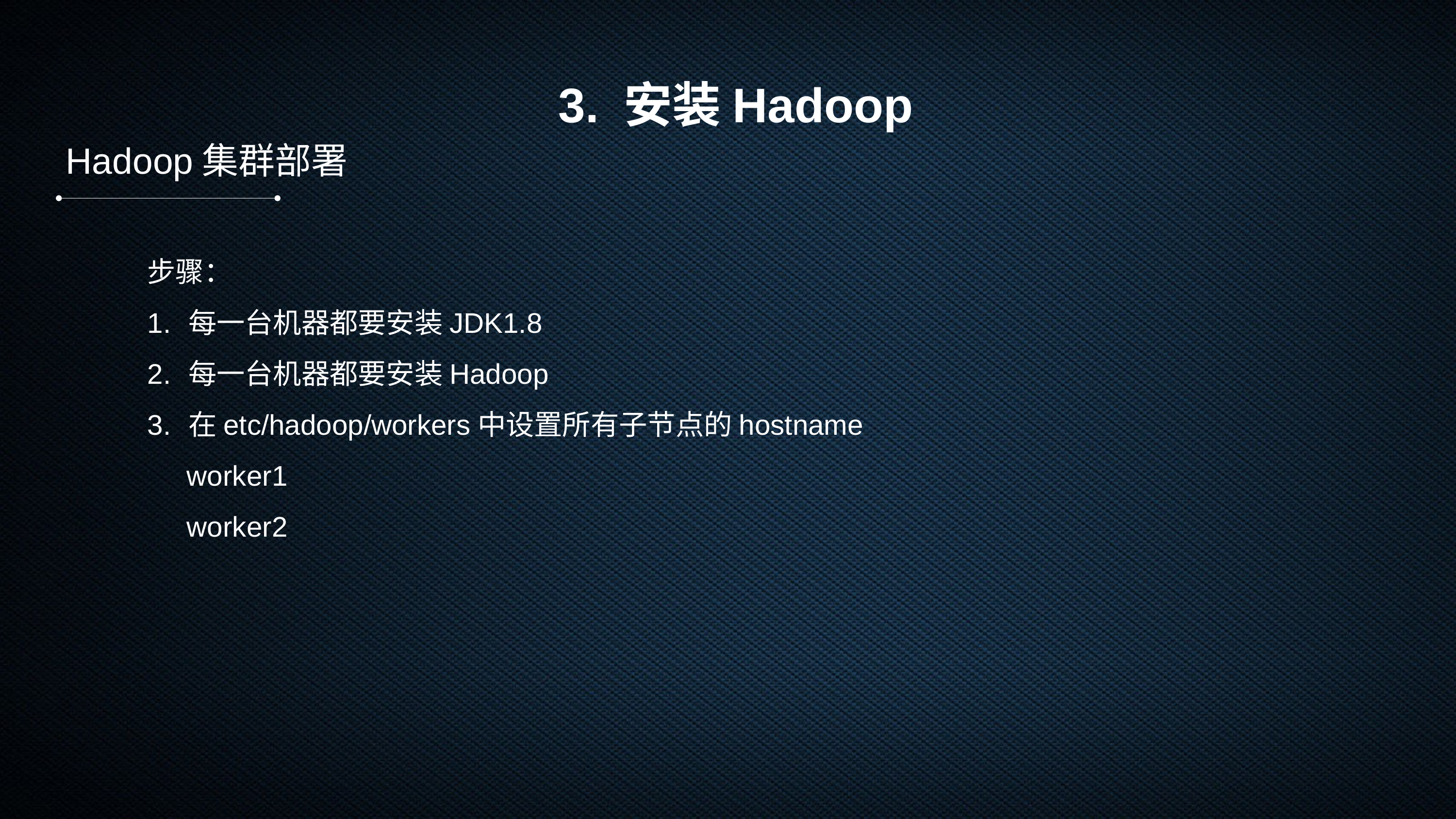

3. 安装Hadoop
Hadoop集群部署
步骤：
每一台机器都要安装JDK1.8
每一台机器都要安装Hadoop
在etc/hadoop/workers中设置所有子节点的hostname
     worker1
     worker2